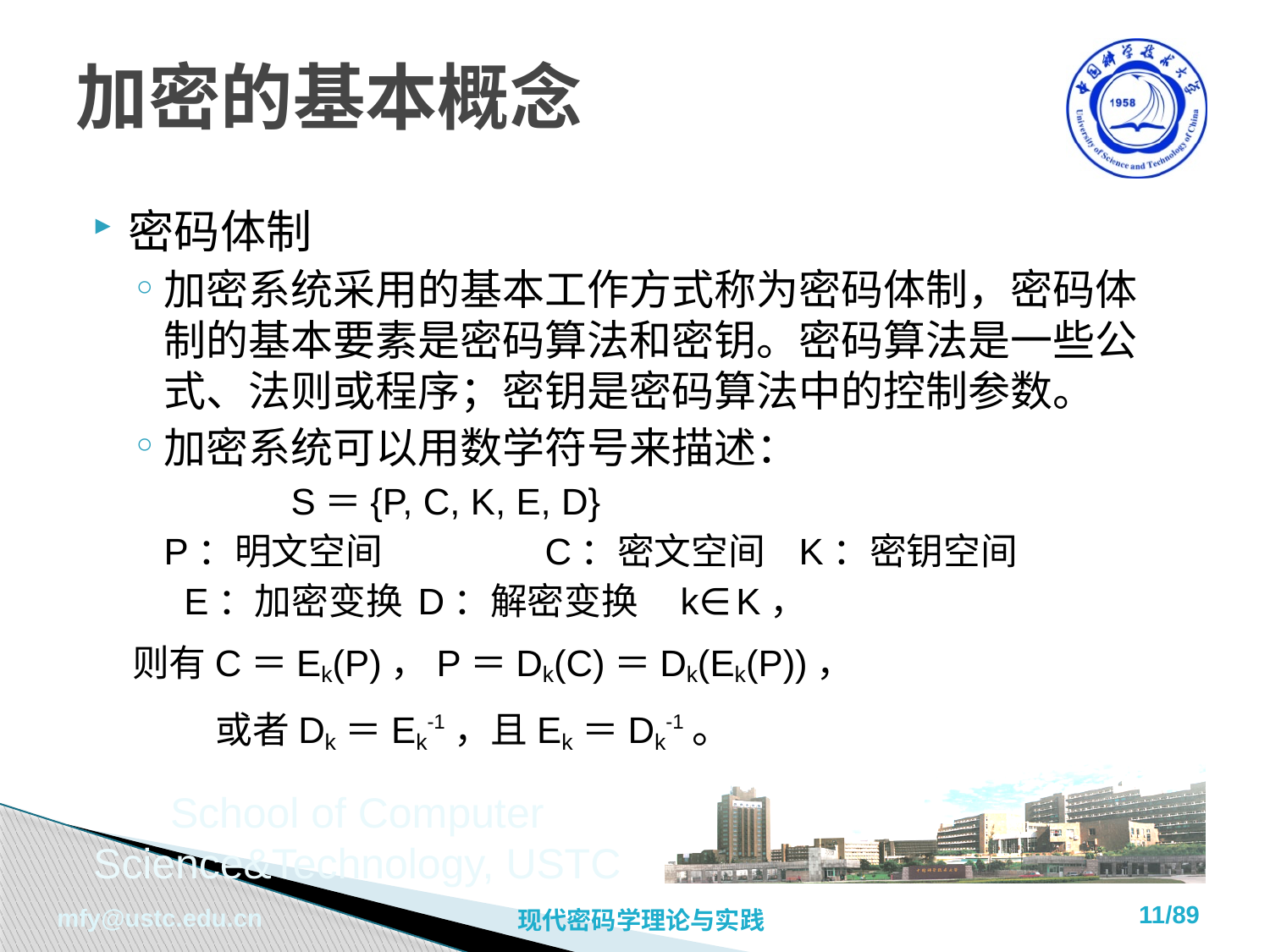

# 加密的基本概念
密码体制
加密系统采用的基本工作方式称为密码体制，密码体制的基本要素是密码算法和密钥。密码算法是一些公式、法则或程序；密钥是密码算法中的控制参数。
加密系统可以用数学符号来描述：
		S＝{P, C, K, E, D}
	P：明文空间     	C：密文空间	K：密钥空间
     E：加密变换	D：解密变换    k∈K，
则有C＝Ek(P)，P＝Dk(C)＝Dk(Ek(P))，
         或者Dk＝Ek-1，且Ek＝Dk-1。